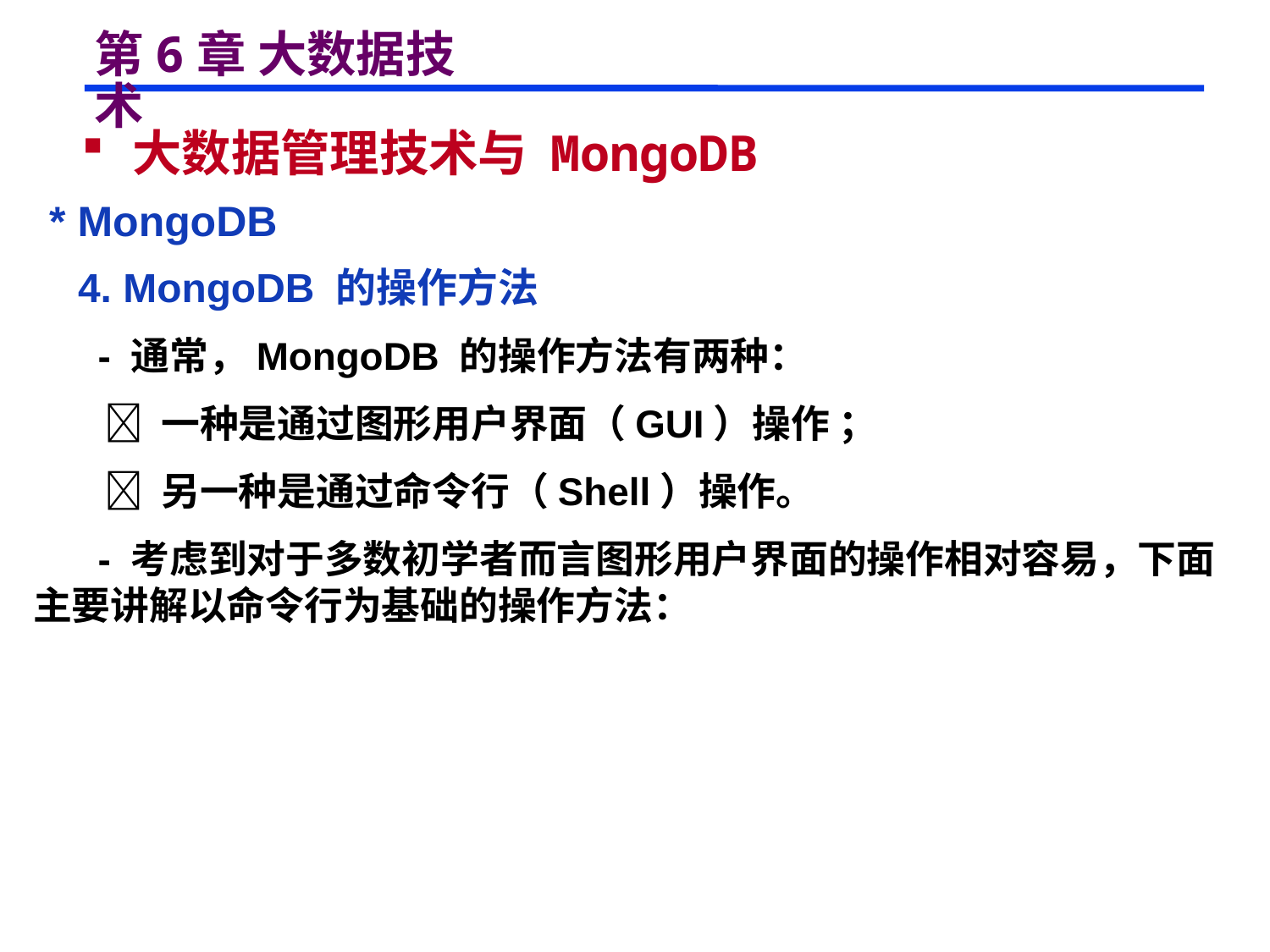

# 第6章 大数据技术
 大数据管理技术与 MongoDB
  * MongoDB
    4. MongoDB 的操作方法
      - 通常，MongoDB 的操作方法有两种：
        • 一种是通过图形用户界面（GUI）操作 ；
        • 另一种是通过命令行（Shell）操作。
      - 考虑到对于多数初学者而言图形用户界面的操作相对容易，下面主要讲解以命令行为基础的操作方法：